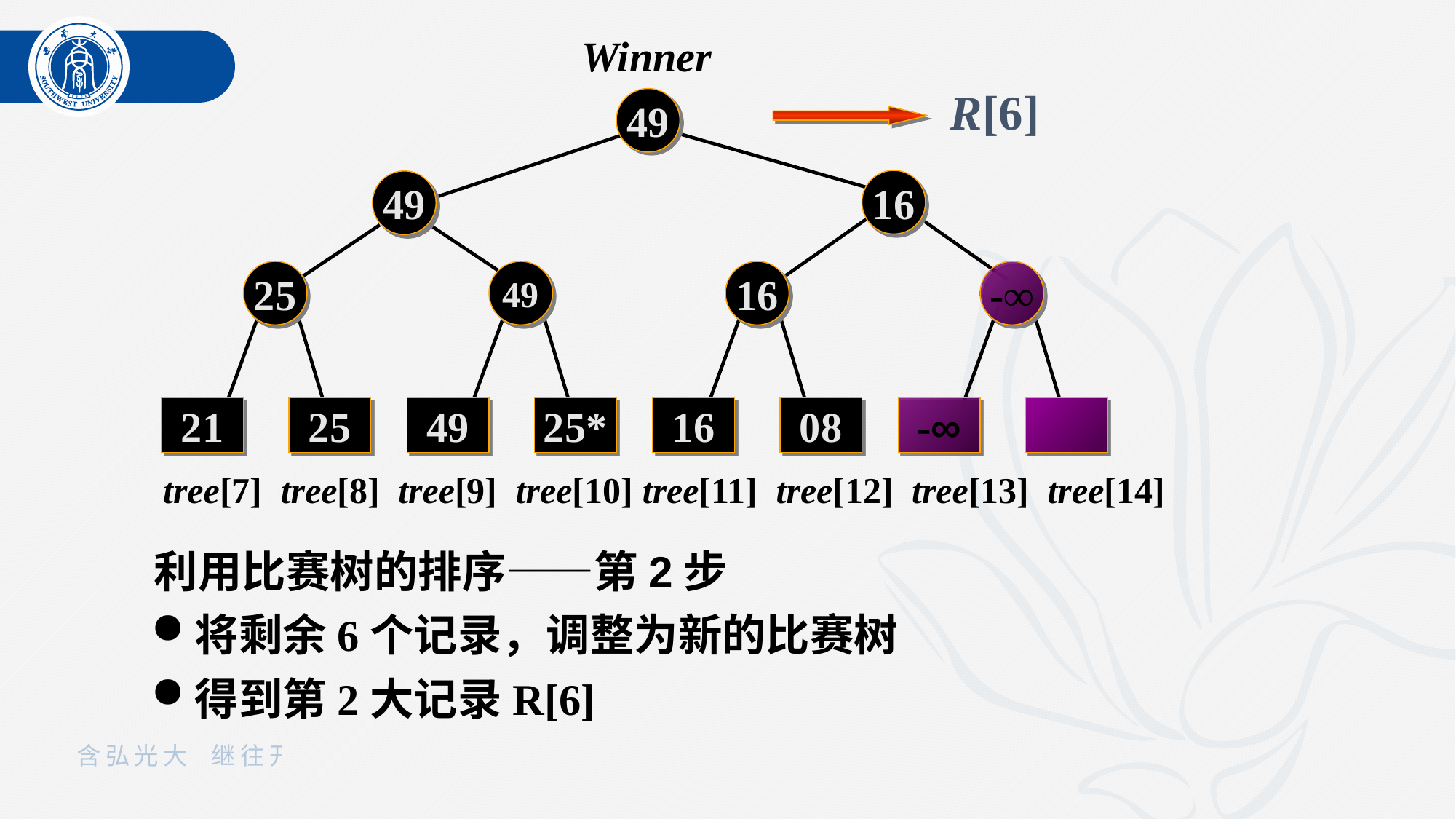

Winner

R[6]
49

16
49

25
49
16
-∞

21
25
49
25*
16
08
-∞

tree[7]  tree[8]  tree[9]  tree[10] tree[11]  tree[12]  tree[13]  tree[14]
利用比赛树的排序——第2步
将剩余6个记录，调整为新的比赛树
得到第2大记录R[6]